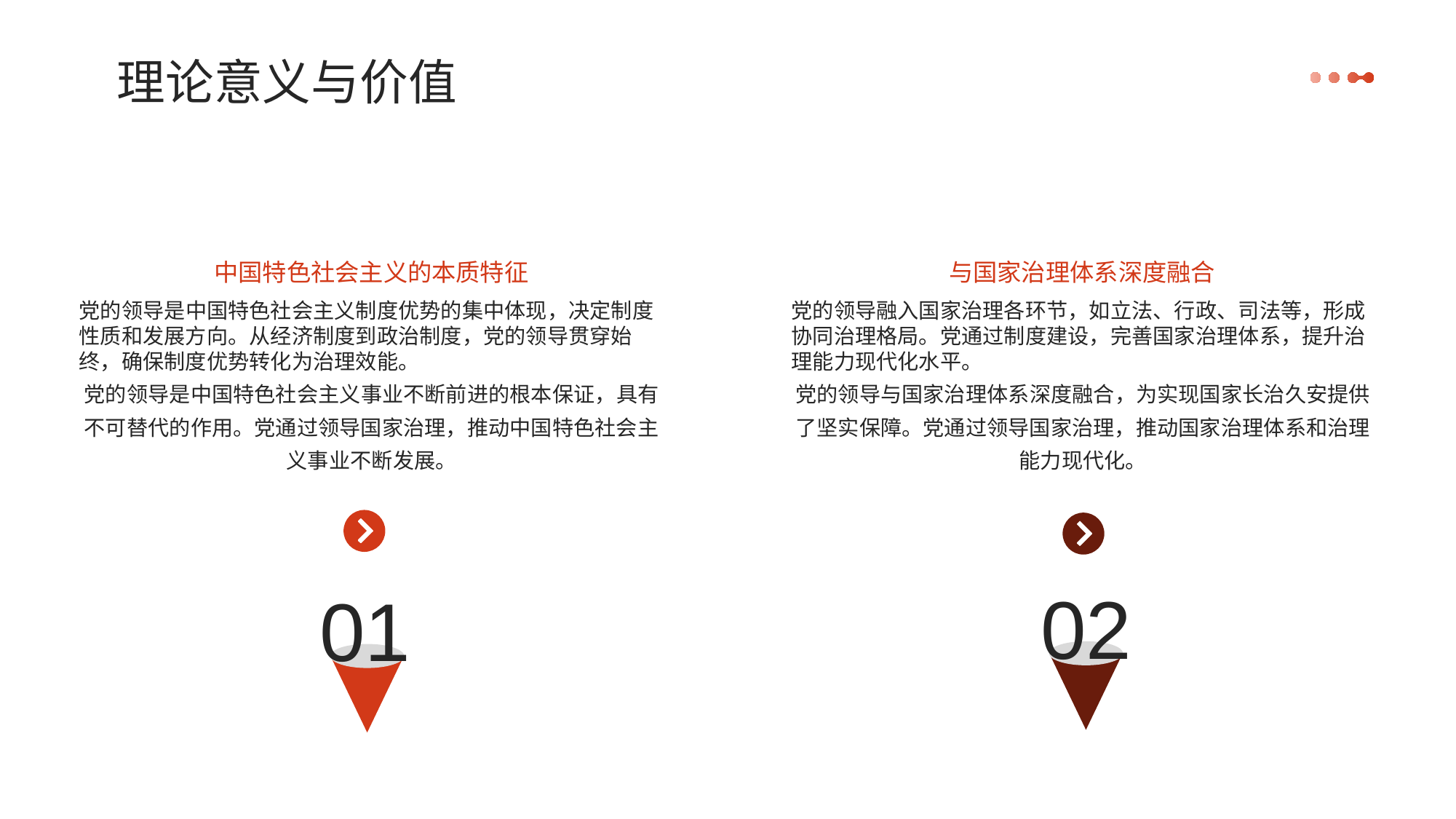

理论意义与价值

中国特色社会主义的本质特征
与国家治理体系深度融合
党的领导是中国特色社会主义制度优势的集中体现，决定制度性质和发展方向。从经济制度到政治制度，党的领导贯穿始终，确保制度优势转化为治理效能。
党的领导是中国特色社会主义事业不断前进的根本保证，具有不可替代的作用。党通过领导国家治理，推动中国特色社会主义事业不断发展。
党的领导融入国家治理各环节，如立法、行政、司法等，形成协同治理格局。党通过制度建设，完善国家治理体系，提升治理能力现代化水平。
党的领导与国家治理体系深度融合，为实现国家长治久安提供了坚实保障。党通过领导国家治理，推动国家治理体系和治理能力现代化。

02
01